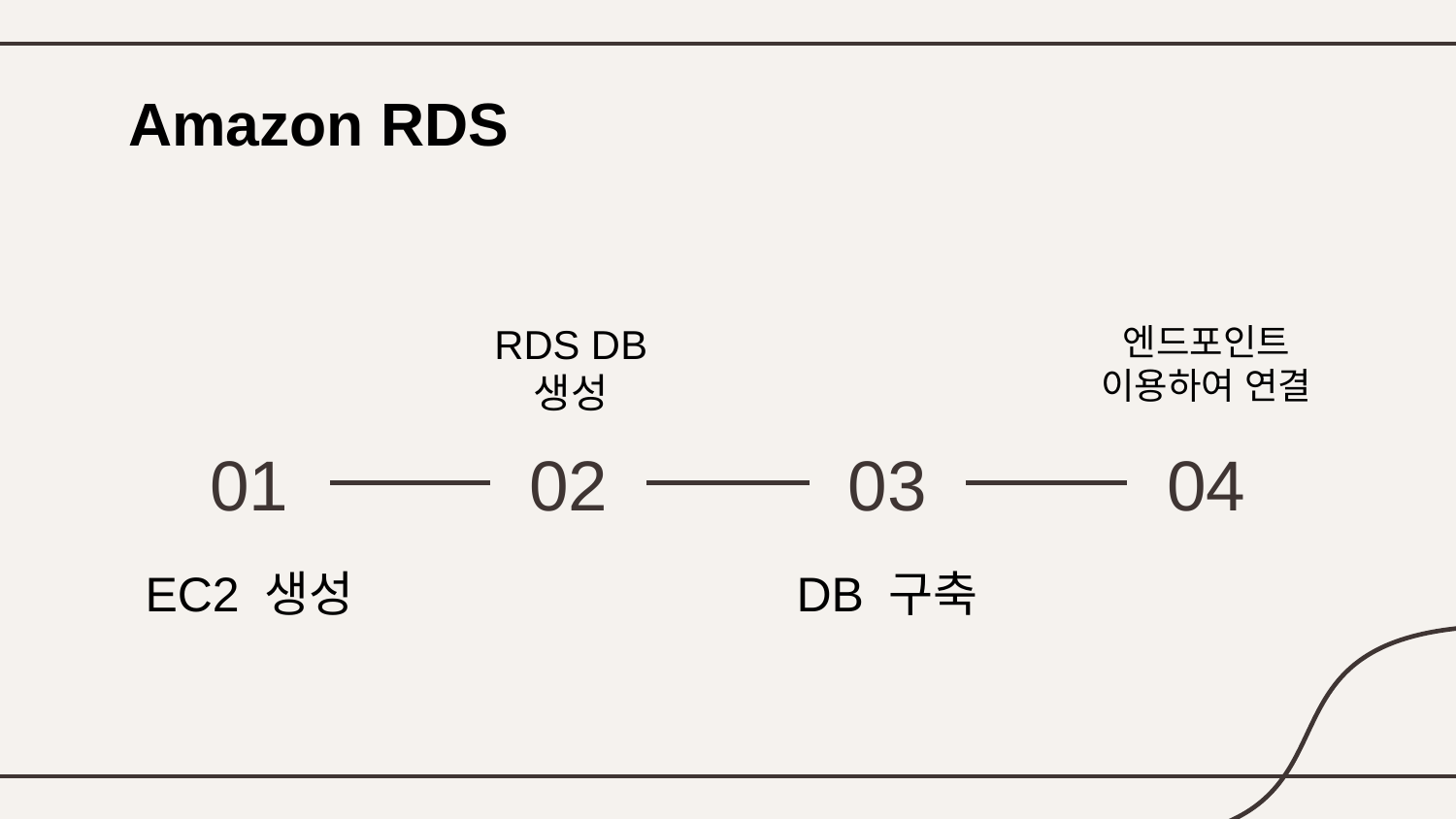

# Amazon RDS

RDS DB 생성
엔드포인트 이용하여 연결
01
02
03
04
EC2 생성
DB 구축